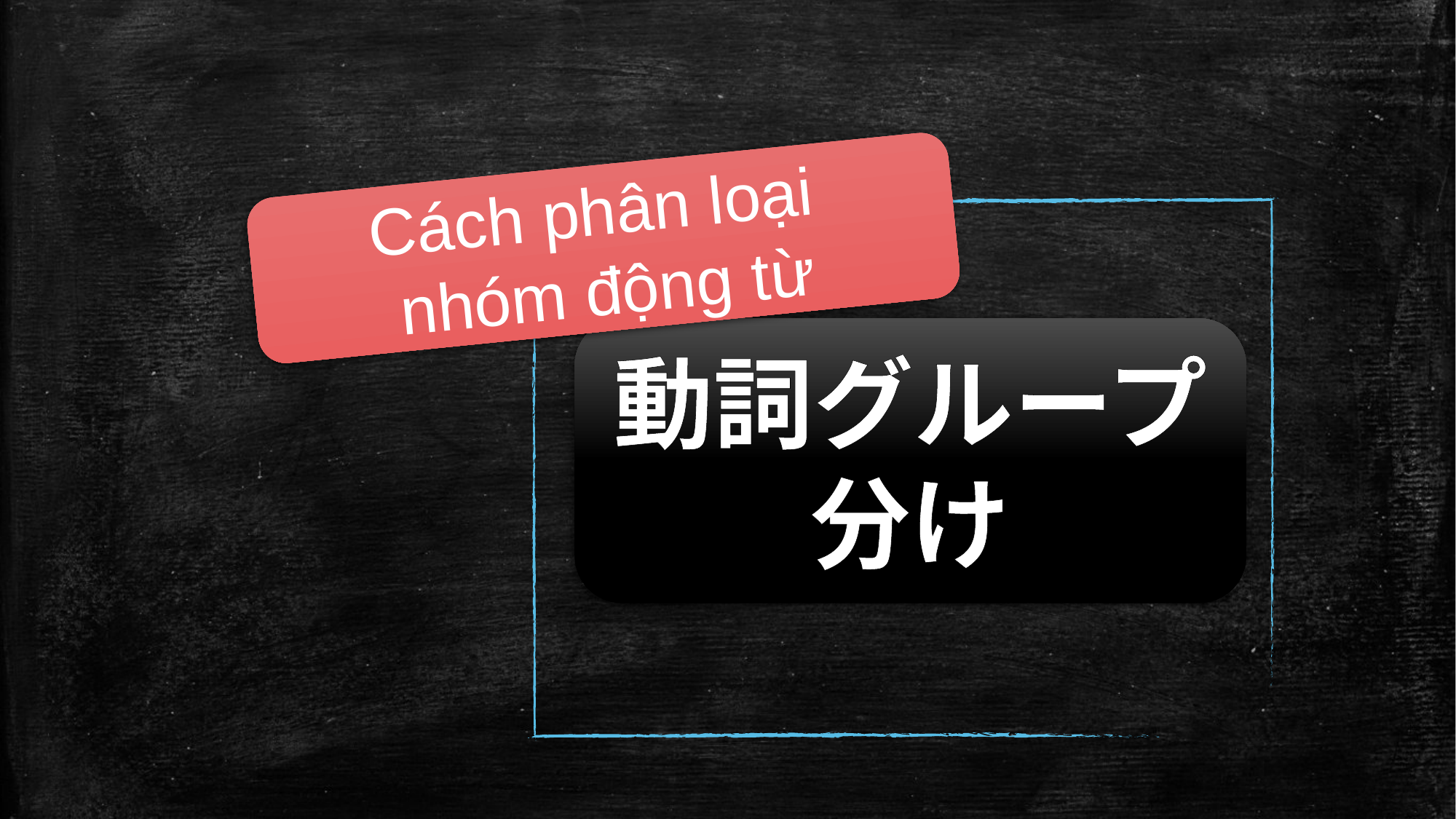

Cách phân loại
nhóm động từ
動詞グループ分け